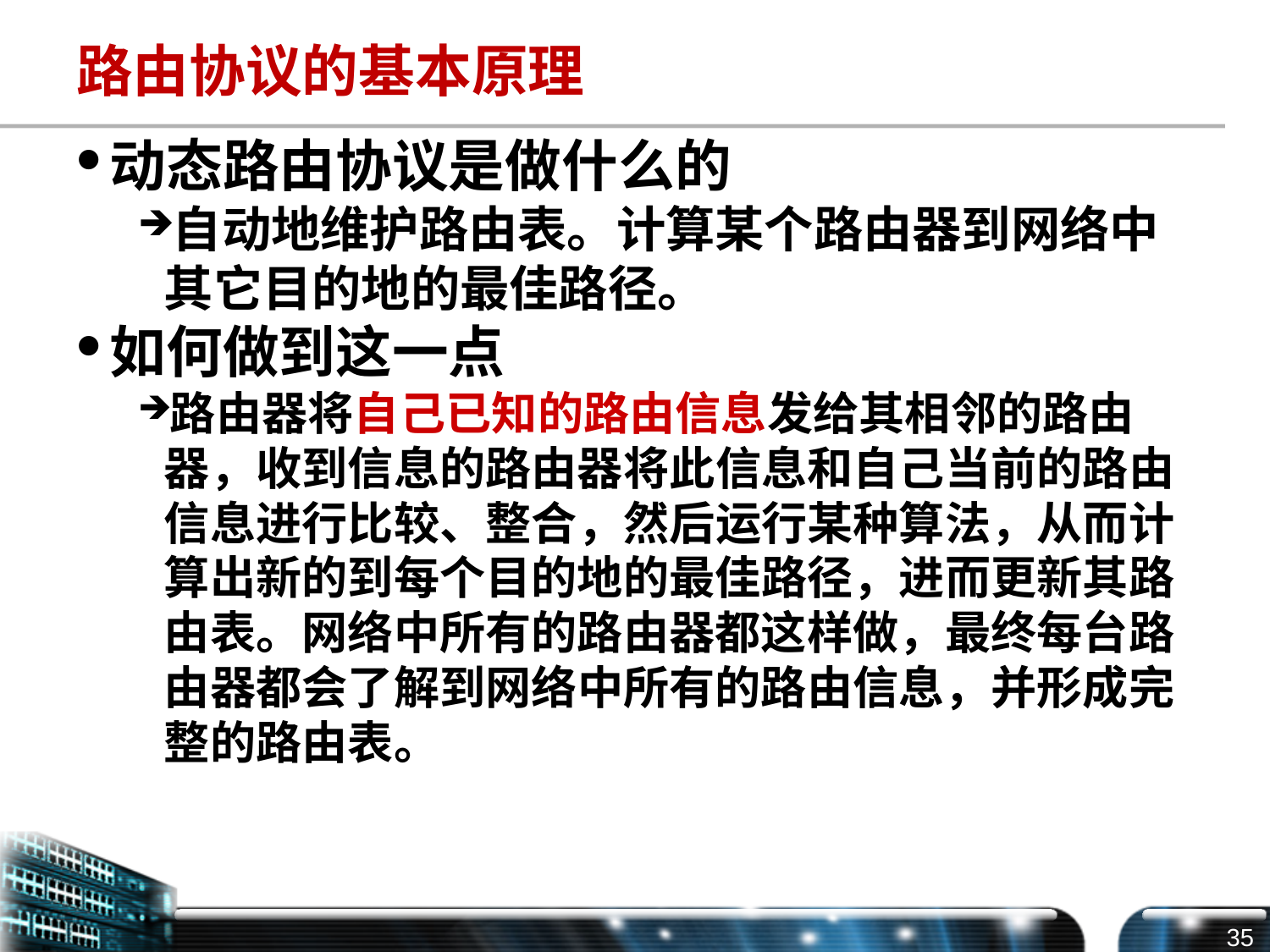

# 路由协议的基本原理
动态路由协议是做什么的
自动地维护路由表。计算某个路由器到网络中其它目的地的最佳路径。
如何做到这一点
路由器将自己已知的路由信息发给其相邻的路由器，收到信息的路由器将此信息和自己当前的路由信息进行比较、整合，然后运行某种算法，从而计算出新的到每个目的地的最佳路径，进而更新其路由表。网络中所有的路由器都这样做，最终每台路由器都会了解到网络中所有的路由信息，并形成完整的路由表。